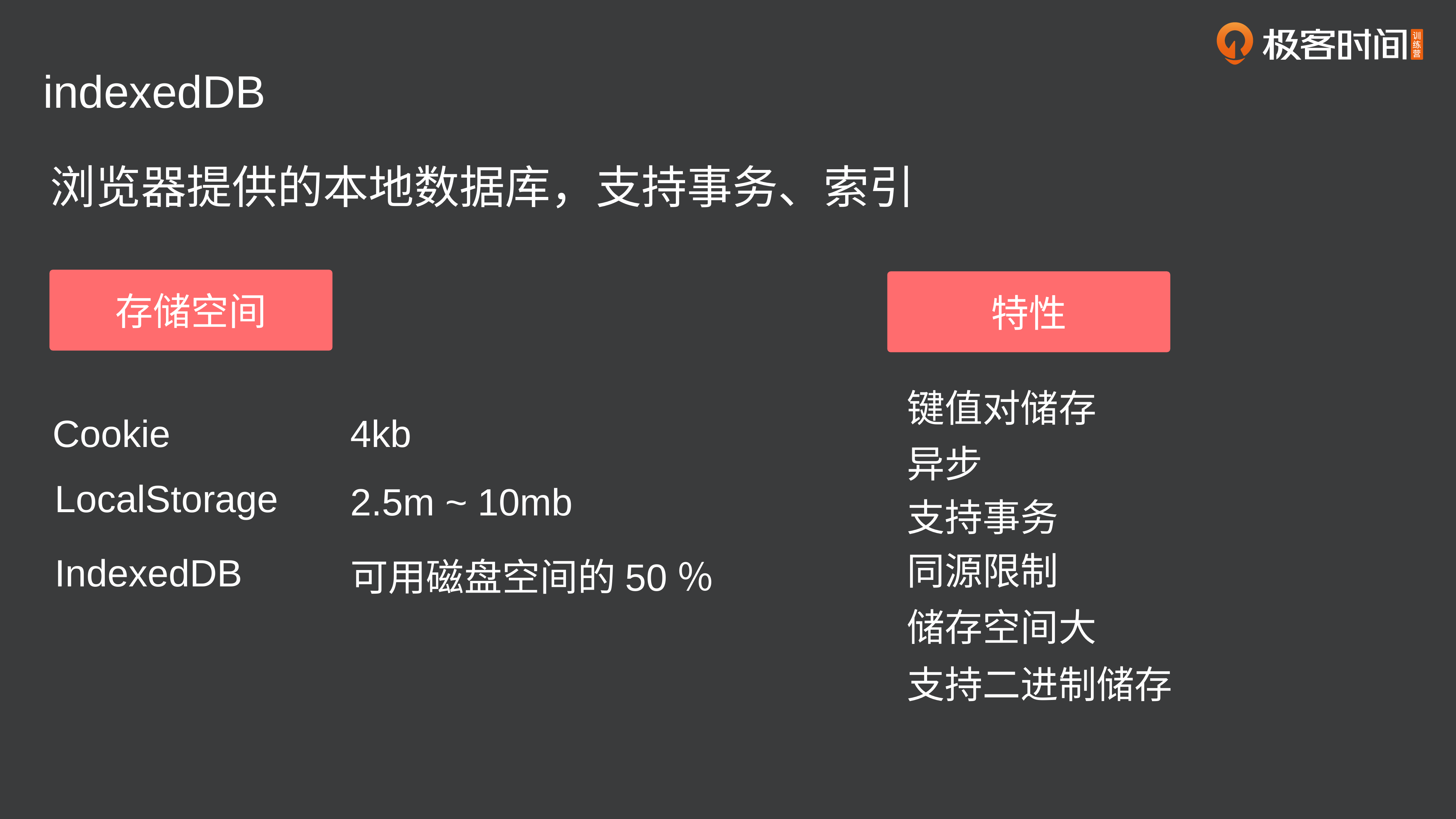

indexedDB
浏览器提供的本地数据库，支持事务、索引
存储空间
特性
键值对储存
Cookie
4kb
异步
LocalStorage
2.5m ~ 10mb
支持事务
同源限制
IndexedDB
可用磁盘空间的50％
储存空间大
支持二进制储存